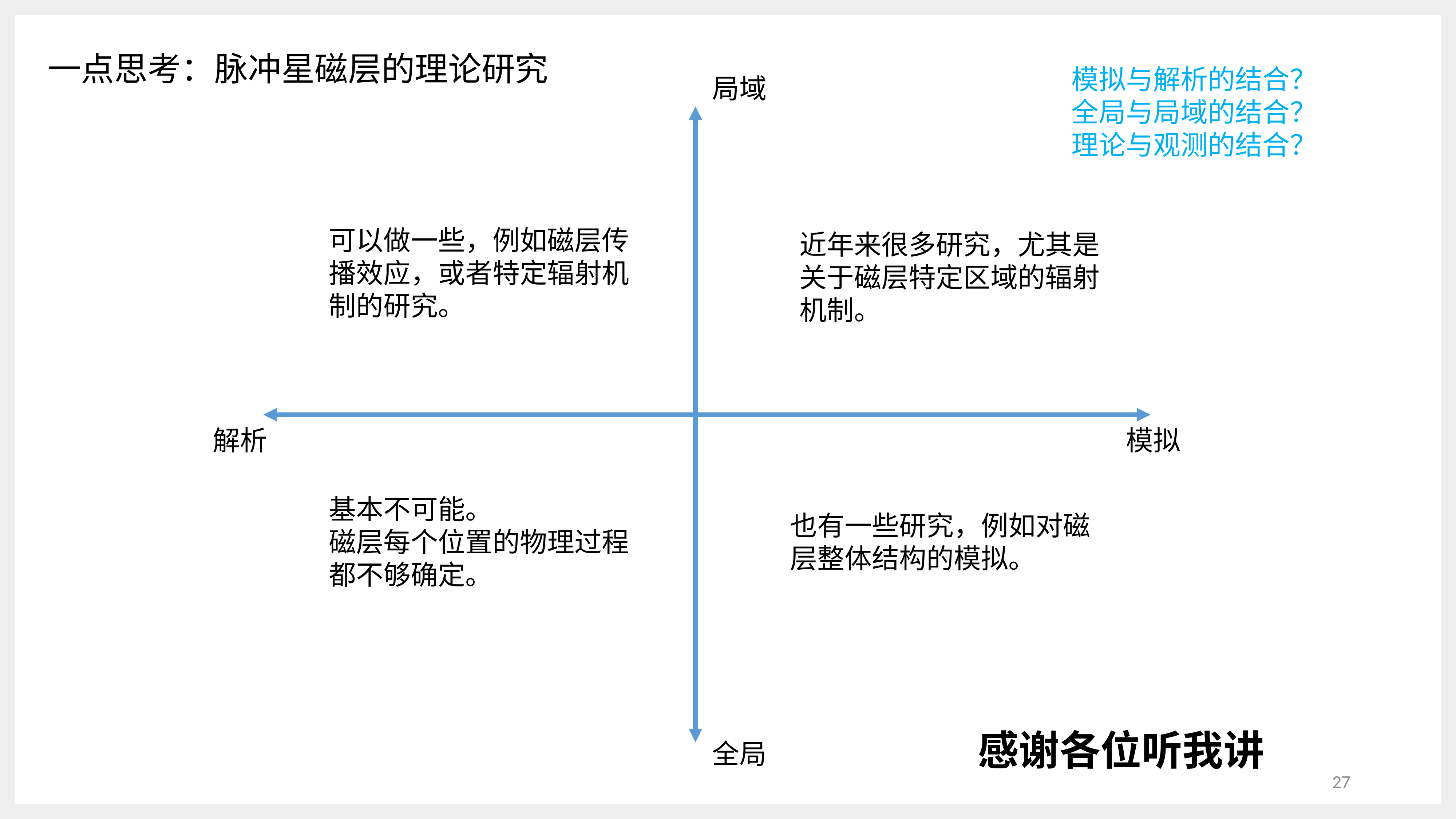

一点思考：脉冲星磁层的理论研究
模拟与解析的结合？
全局与局域的结合？
理论与观测的结合？
局域
可以做一些，例如磁层传播效应，或者特定辐射机制的研究。
近年来很多研究，尤其是关于磁层特定区域的辐射机制。
解析
模拟
基本不可能。
磁层每个位置的物理过程
都不够确定。
也有一些研究，例如对磁层整体结构的模拟。
感谢各位听我讲
全局
27